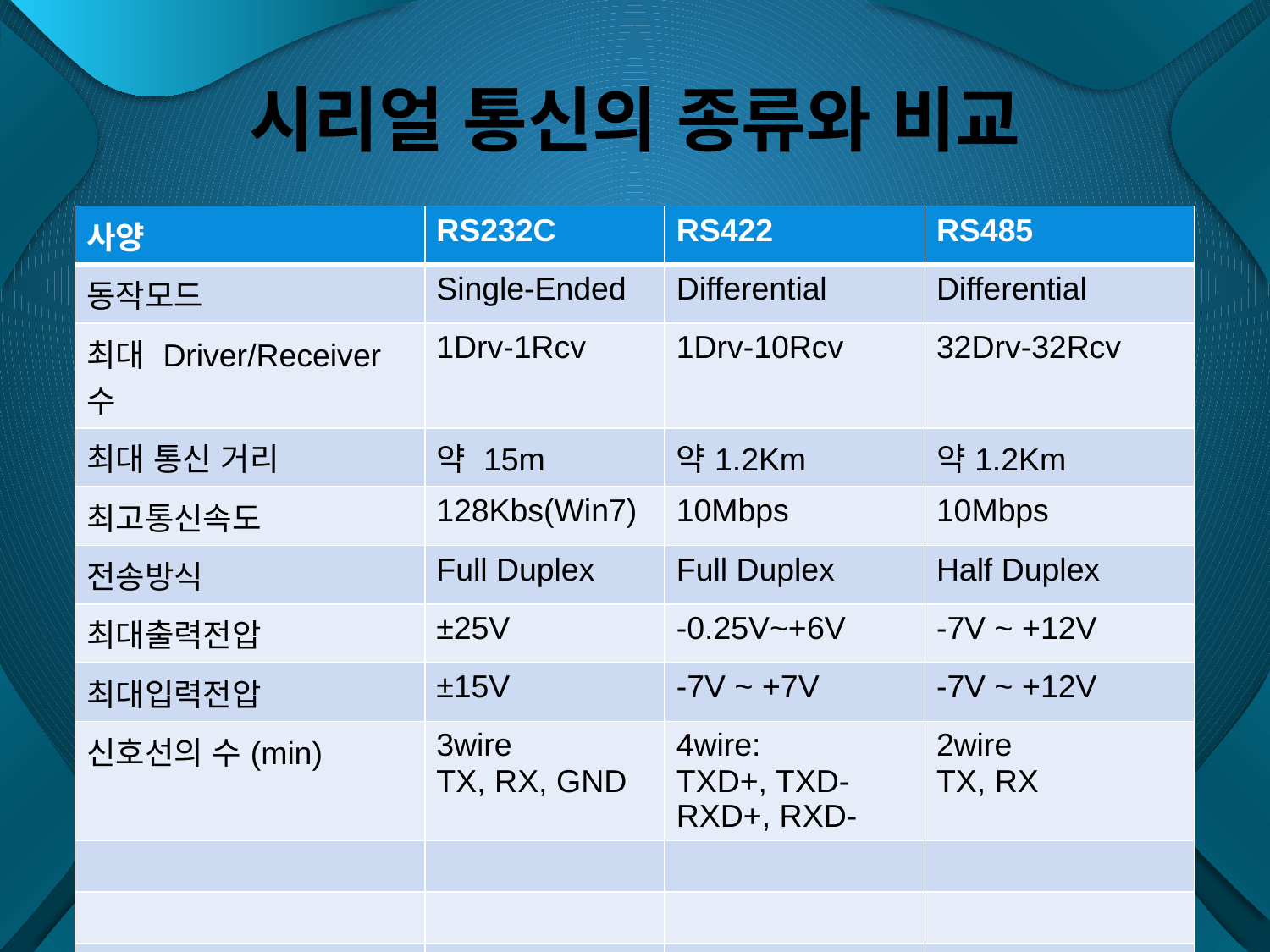

# 시리얼 통신의 종류와 비교
| 사양 | RS232C | RS422 | RS485 |
| --- | --- | --- | --- |
| 동작모드 | Single-Ended | Differential | Differential |
| 최대 Driver/Receiver 수 | 1Drv-1Rcv | 1Drv-10Rcv | 32Drv-32Rcv |
| 최대 통신 거리 | 약 15m | 약1.2Km | 약1.2Km |
| 최고통신속도 | 128Kbs(Win7) | 10Mbps | 10Mbps |
| 전송방식 | Full Duplex | Full Duplex | Half Duplex |
| 최대출력전압 | ±25V | -0.25V~+6V | -7V ~ +12V |
| 최대입력전압 | ±15V | -7V ~ +7V | -7V ~ +12V |
| 신호선의 수(min) | 3wire TX, RX, GND | 4wire: TXD+, TXD- RXD+, RXD- | 2wire TX, RX |
|  |  |  |  |
|  |  |  |  |
|  |  |  |  |